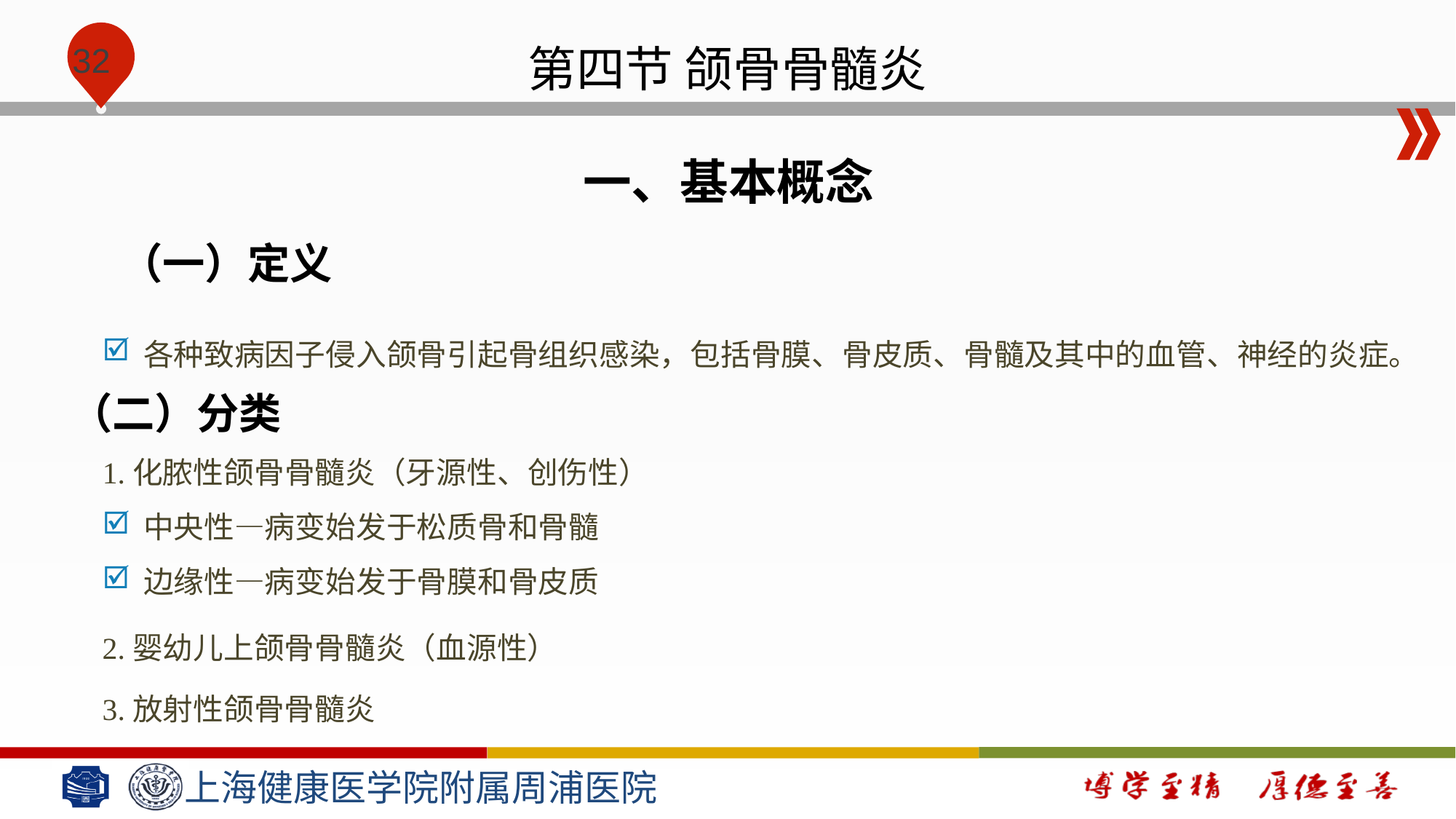

# 第四节 颌骨骨髓炎
一、基本概念
（一）定义
各种致病因子侵入颌骨引起骨组织感染，包括骨膜、骨皮质、骨髓及其中的血管、神经的炎症。
（二）分类
1.化脓性颌骨骨髓炎（牙源性、创伤性）
中央性—病变始发于松质骨和骨髓
边缘性—病变始发于骨膜和骨皮质
2.婴幼儿上颌骨骨髓炎（血源性）
3.放射性颌骨骨髓炎